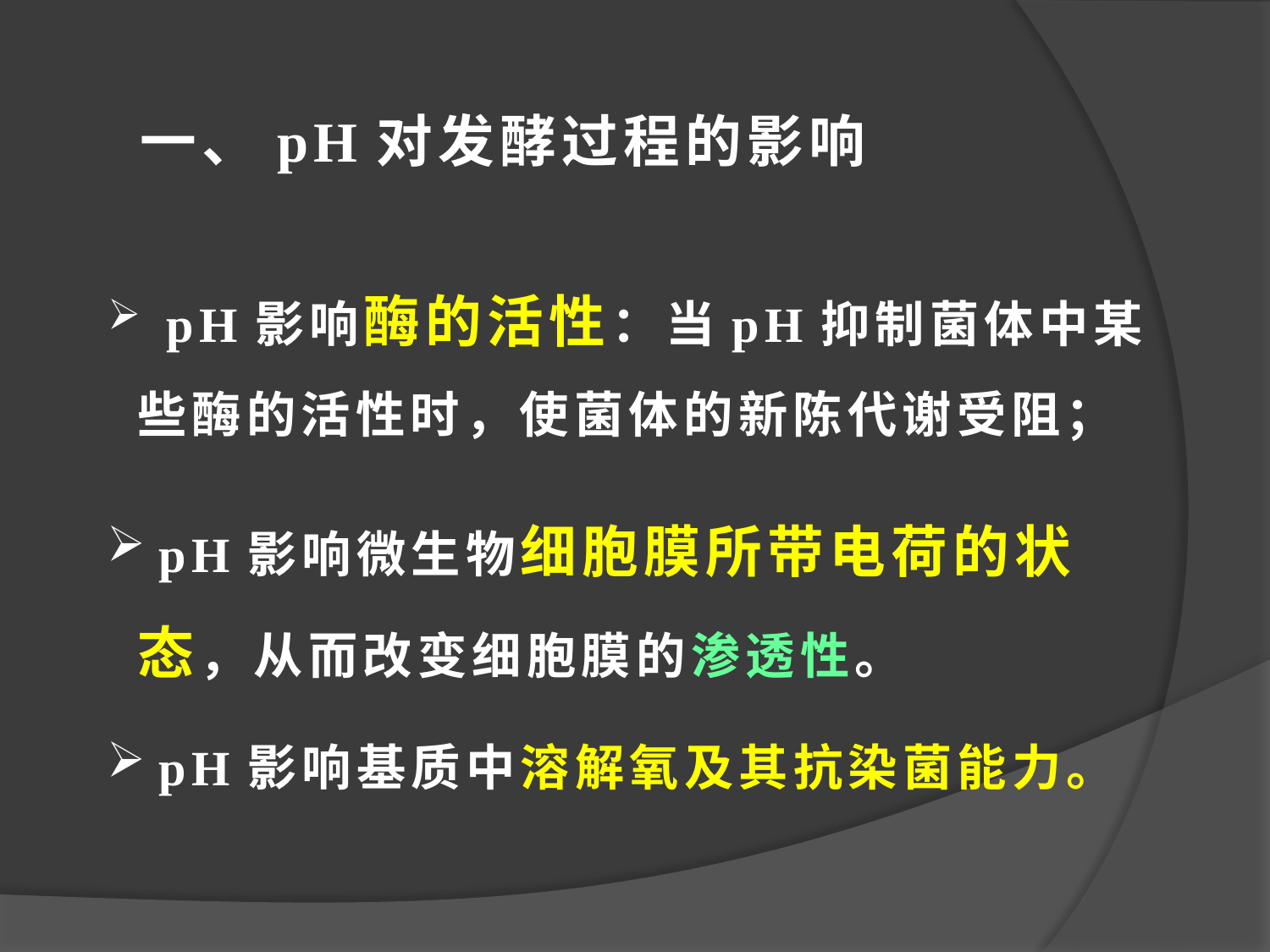

一、pH对发酵过程的影响
 pH影响酶的活性：当pH抑制菌体中某些酶的活性时，使菌体的新陈代谢受阻；
 pH影响微生物细胞膜所带电荷的状态，从而改变细胞膜的渗透性。
 pH影响基质中溶解氧及其抗染菌能力。